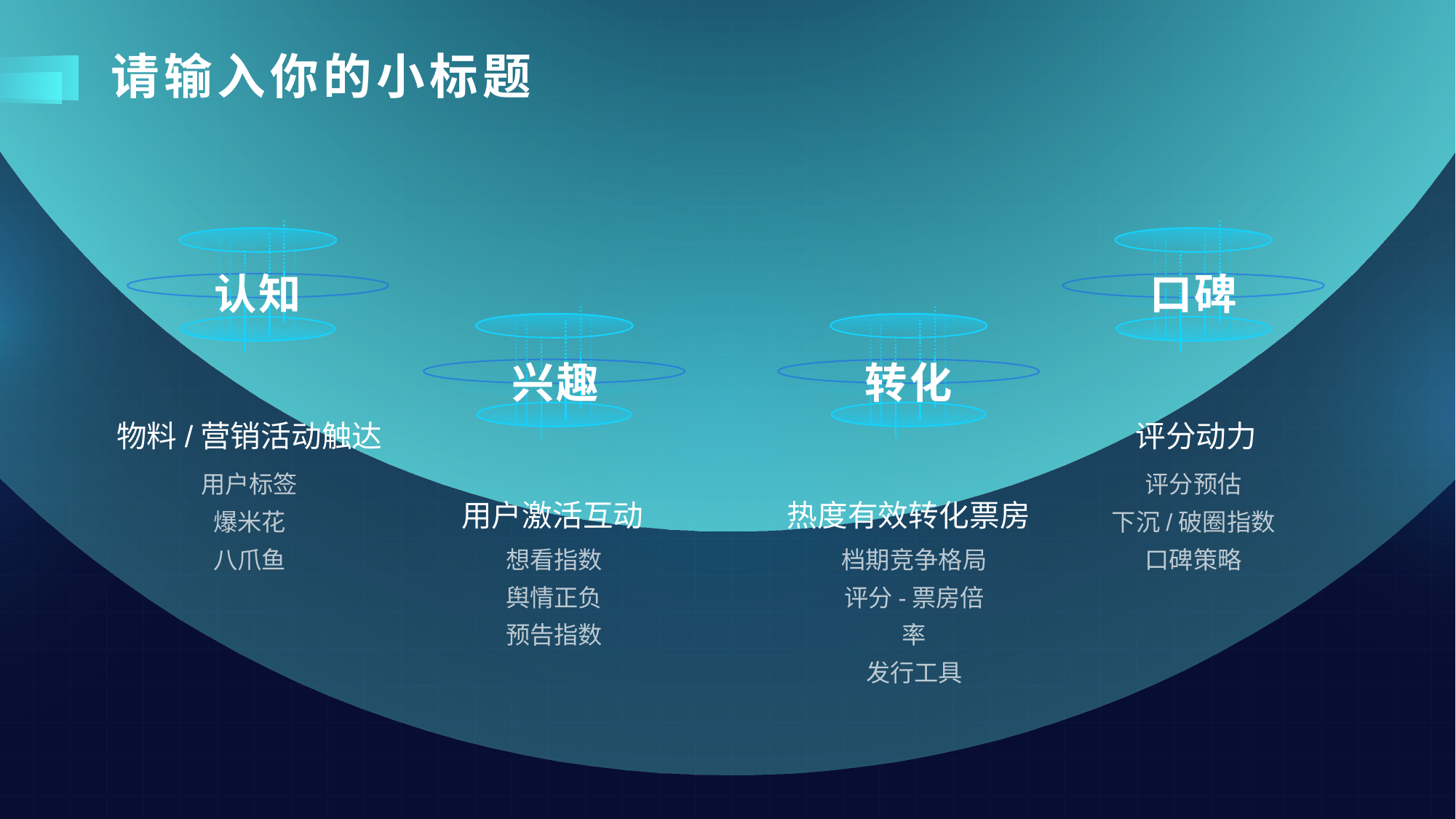

# 请输入你的小标题

认知
口碑

兴趣
转化
物料/营销活动触达
评分动力
用户标签
爆米花
八爪鱼
评分预估
下沉/破圈指数
口碑策略
用户激活互动
热度有效转化票房
想看指数
舆情正负
预告指数
档期竞争格局
评分-票房倍率
发行工具